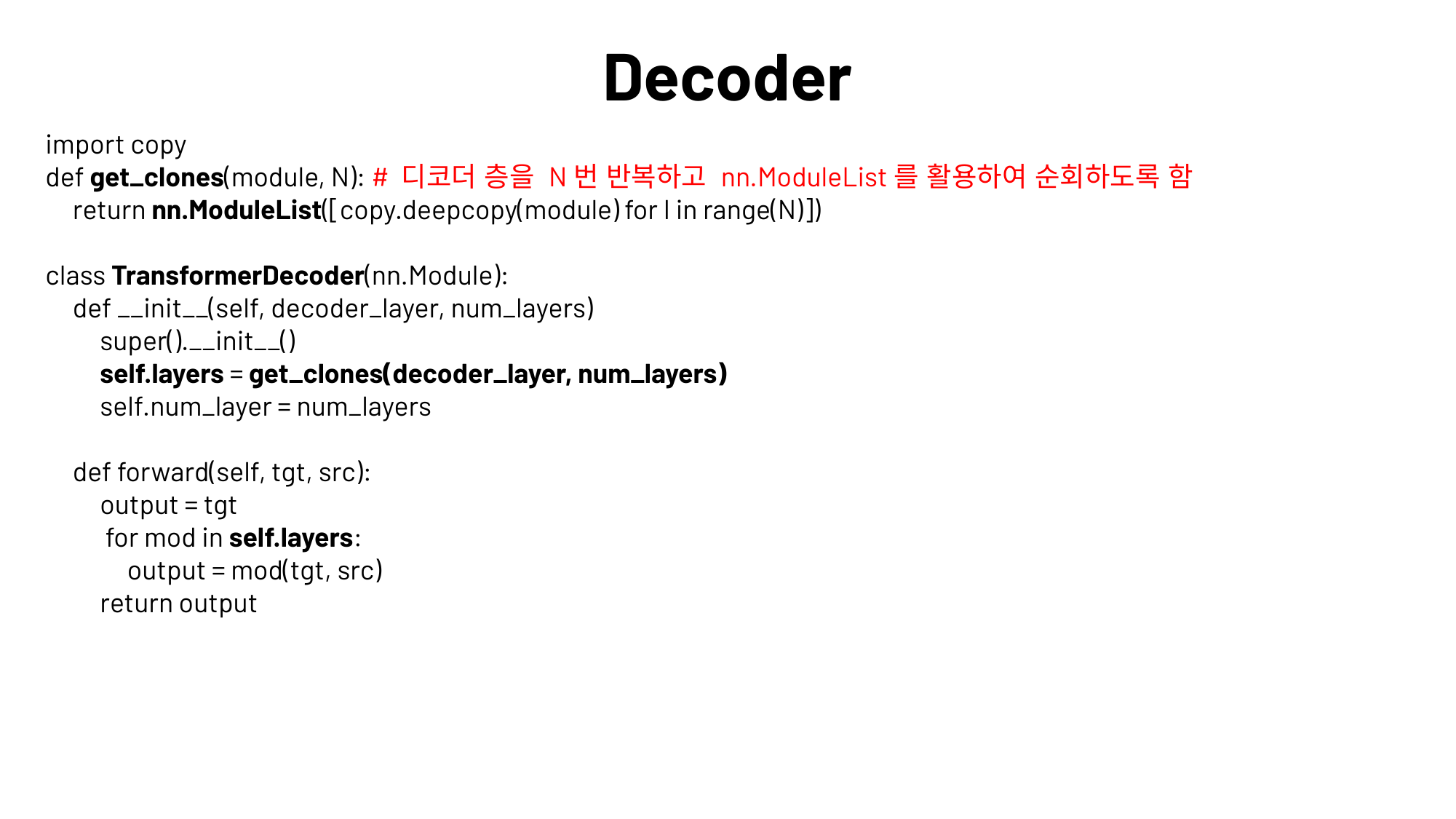

# Decoder
import copy
def get_clones(module, N): # 디코더 층을 N번 반복하고 nn.ModuleList를 활용하여 순회하도록 함
 return nn.ModuleList([copy.deepcopy(module) for I in range(N)])

class TransformerDecoder(nn.Module):
 def __init__(self, decoder_layer, num_layers)
  super().__init__()
  self.layers = get_clones(decoder_layer, num_layers)
  self.num_layer = num_layers

 def forward(self, tgt, src):
  output = tgt
   for mod in self.layers:
   output = mod(tgt, src)
  return output